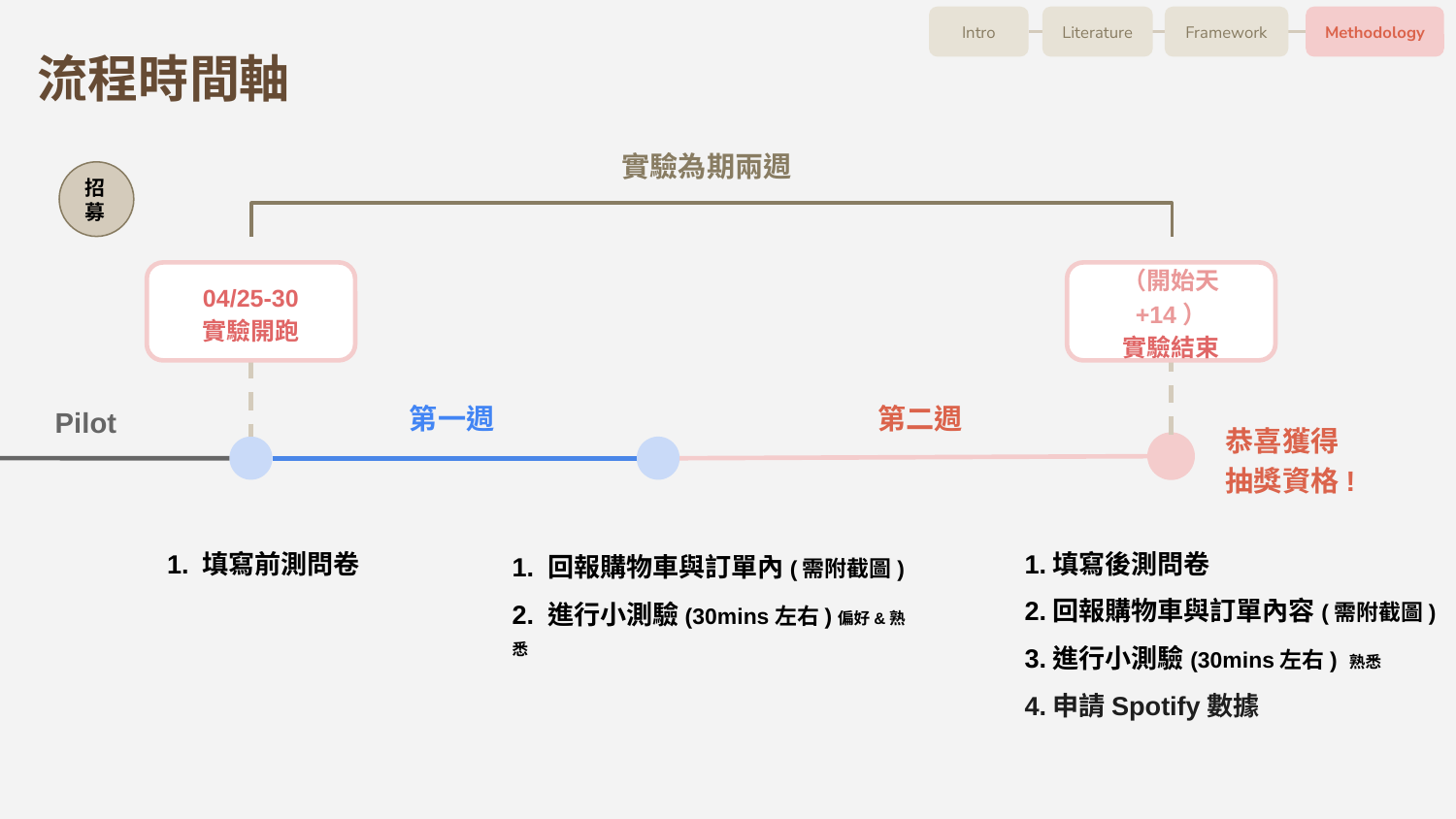

Intro
Literature
Framework
Methodology
# 流程時間軸
實驗為期兩週
招募

04/25-30
實驗開跑
（開始天 +14）
實驗結束
第一週
第二週
Pilot
恭喜獲得
抽獎資格!

1.填寫後測問卷
2.回報購物車與訂單內容(需附截圖)
3.進行小測驗(30mins左右) 熟悉
4.申請Spotify數據
1. 填寫前測問卷
1. 回報購物車與訂單內(需附截圖)
2. 進行小測驗(30mins左右)偏好&熟悉